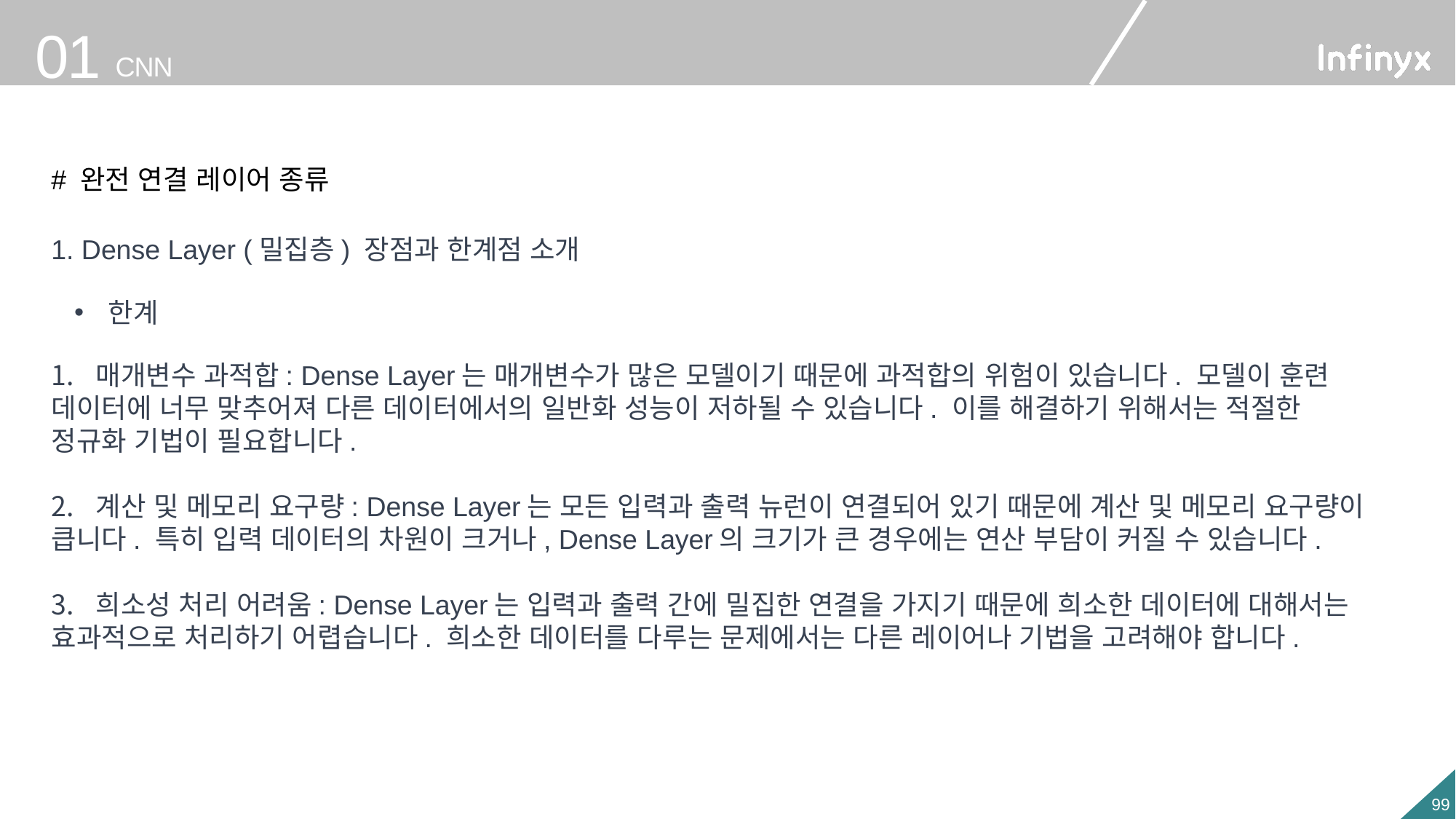

# 완전 연결 레이어 종류
1. Dense Layer (밀집층) 장점과 한계점 소개
한계
  매개변수 과적합: Dense Layer는 매개변수가 많은 모델이기 때문에 과적합의 위험이 있습니다. 모델이 훈련 데이터에 너무 맞추어져 다른 데이터에서의 일반화 성능이 저하될 수 있습니다. 이를 해결하기 위해서는 적절한 정규화 기법이 필요합니다.

  계산 및 메모리 요구량: Dense Layer는 모든 입력과 출력 뉴런이 연결되어 있기 때문에 계산 및 메모리 요구량이 큽니다. 특히 입력 데이터의 차원이 크거나, Dense Layer의 크기가 큰 경우에는 연산 부담이 커질 수 있습니다.

  희소성 처리 어려움: Dense Layer는 입력과 출력 간에 밀집한 연결을 가지기 때문에 희소한 데이터에 대해서는 효과적으로 처리하기 어렵습니다. 희소한 데이터를 다루는 문제에서는 다른 레이어나 기법을 고려해야 합니다.